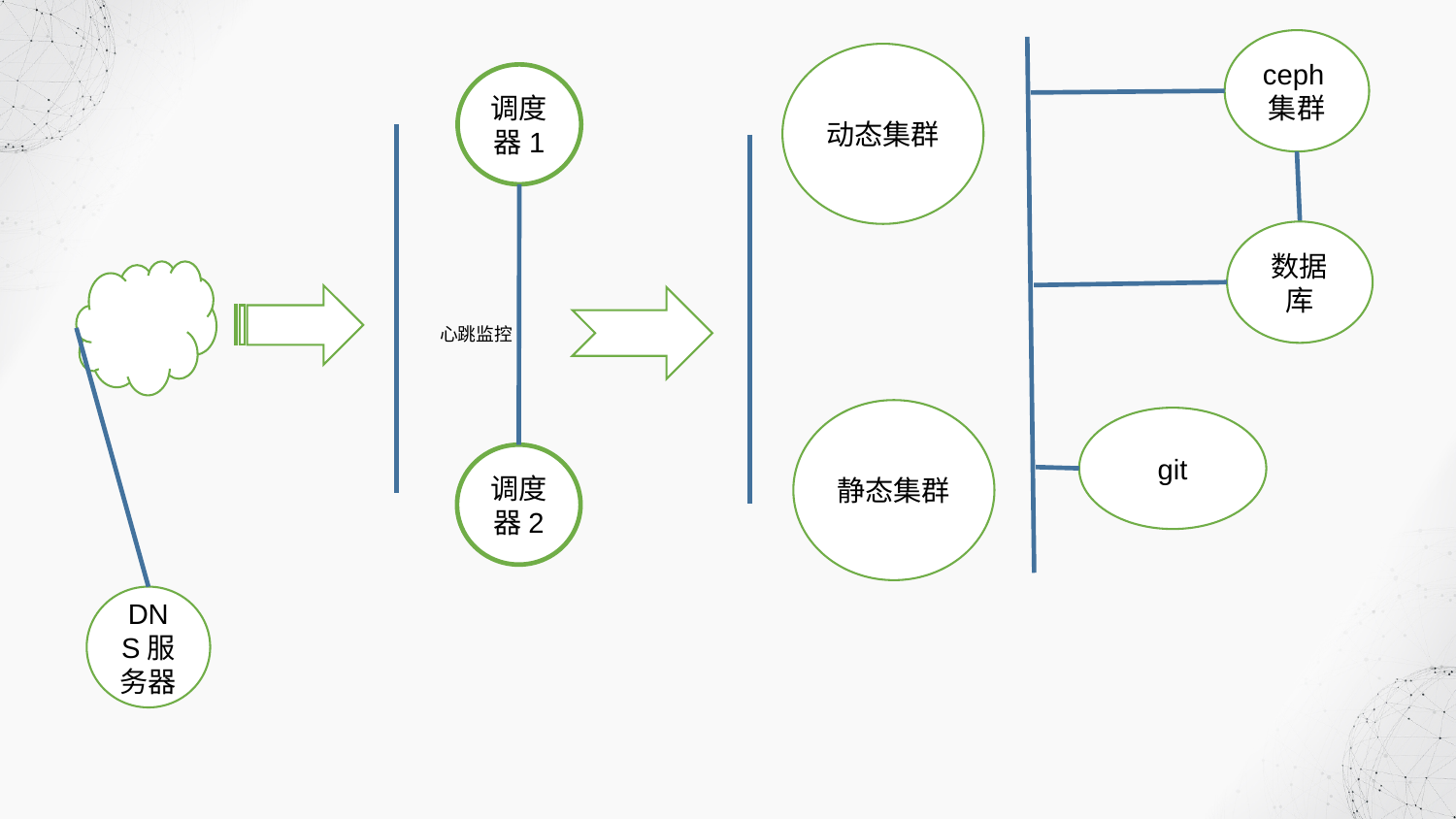

ceph集群
动态集群
调度器1
数据库

心跳监控
静态集群
git
调度器2
DNS服务器